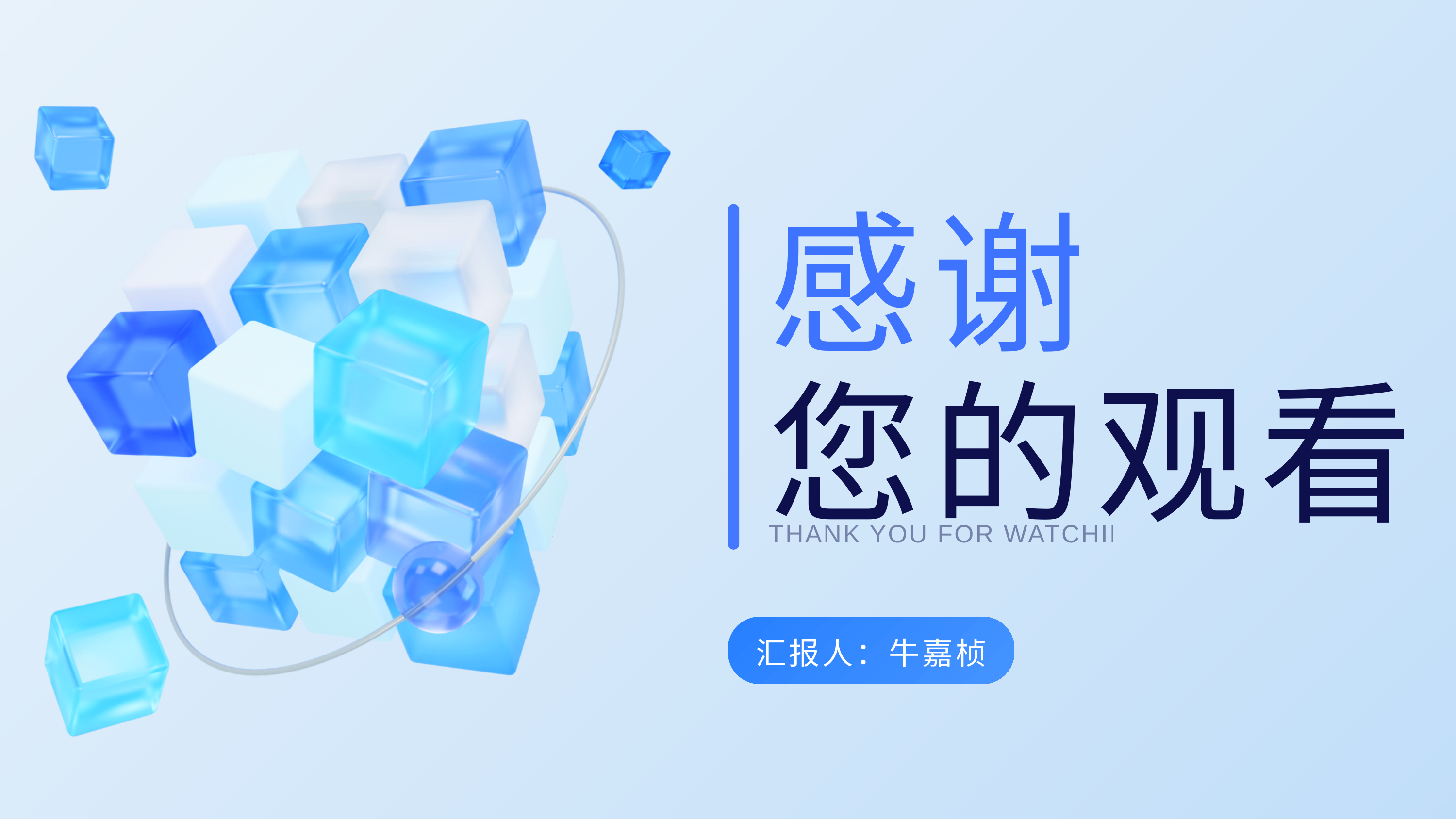

感谢

您的观看
THANK YOU FOR WATCHING

汇报人：牛嘉桢